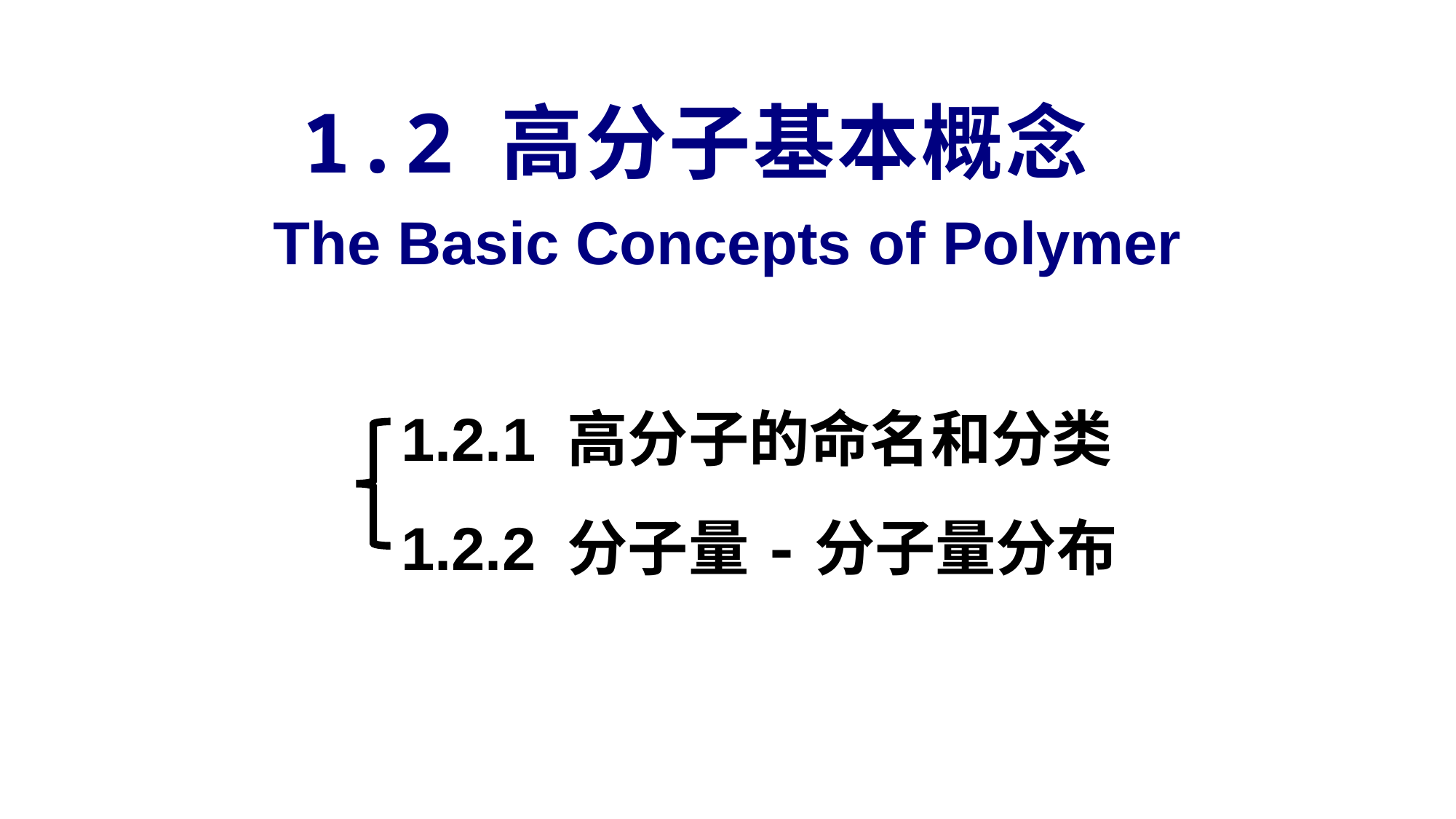

1.2 高分子基本概念
The Basic Concepts of Polymer
1.2.1 高分子的命名和分类
1.2.2 分子量-分子量分布